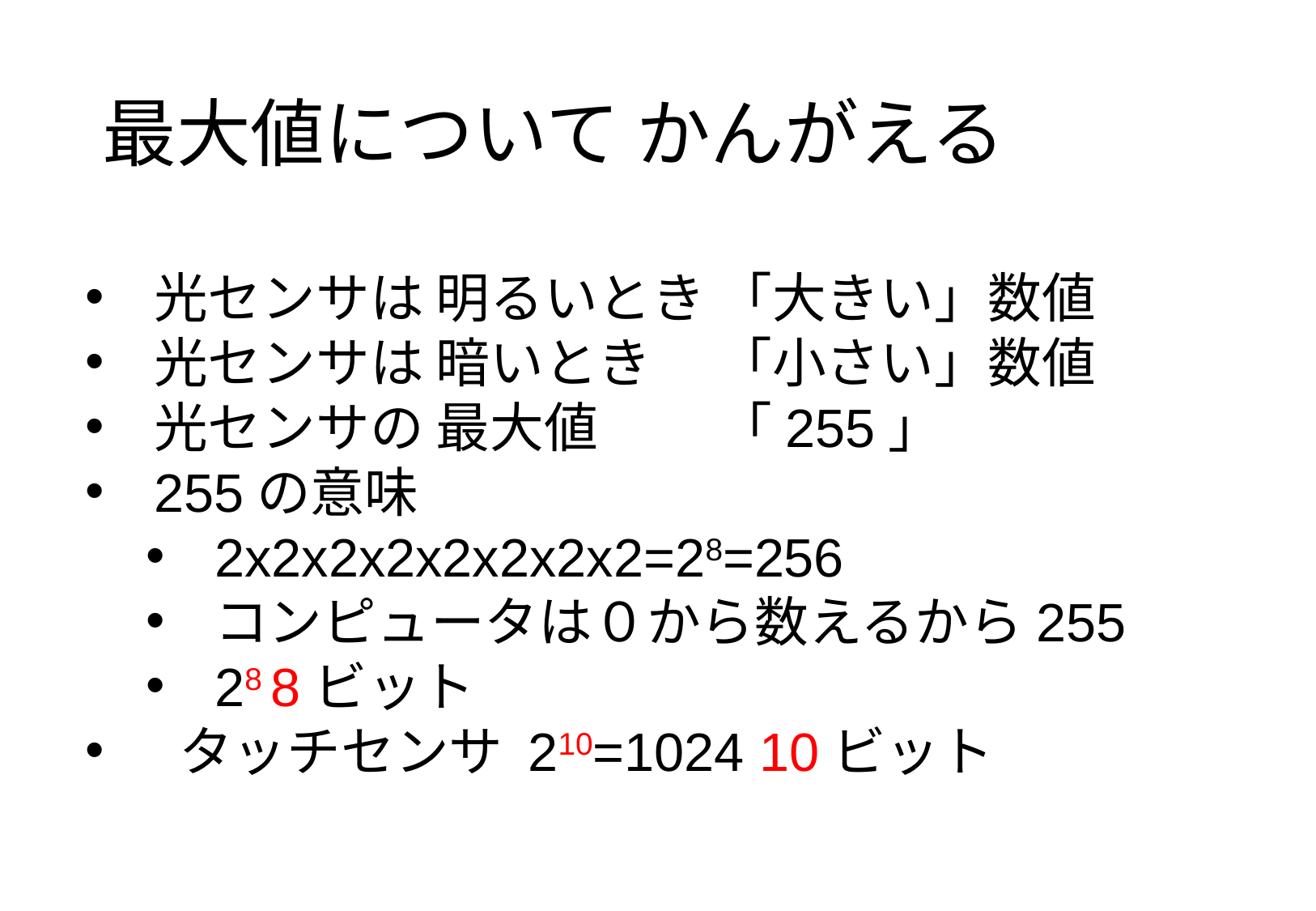

# 最大値について かんがえる
光センサは 明るいとき 「大きい」数値
光センサは 暗いとき　 「小さい」数値
光センサの 最大値　　 「255」
255の意味
2x2x2x2x2x2x2x2=28=256
コンピュータは０から数えるから255
28 8ビット
 タッチセンサ 210=1024 10ビット